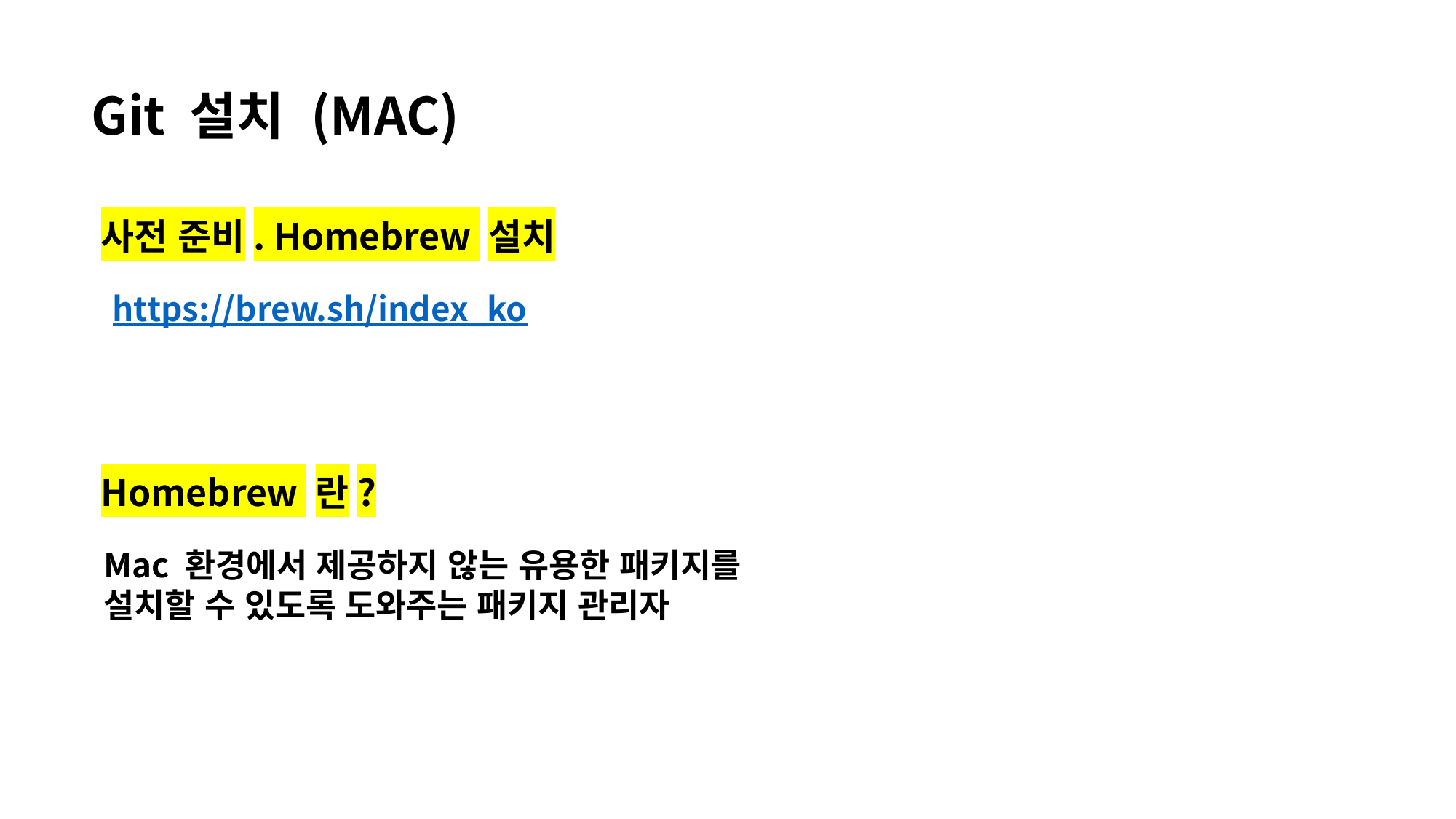

Git 설치 (MAC)
사전 준비. Homebrew 설치
https://brew.sh/index_ko
Homebrew 란?
Mac 환경에서 제공하지 않는 유용한 패키지를
설치할 수 있도록 도와주는 패키지 관리자